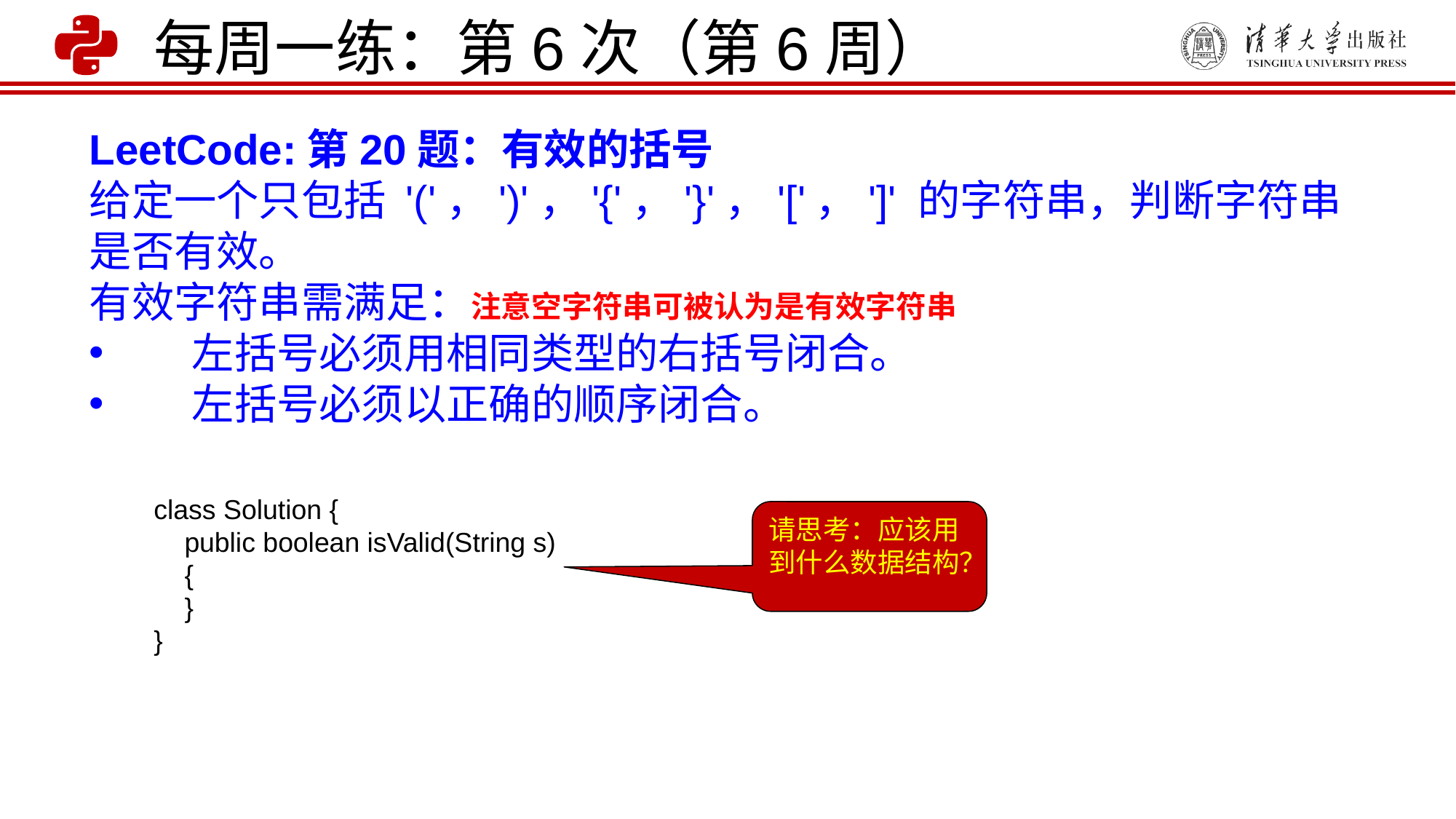

每周一练：第6次（第6周）
LeetCode:第20题：有效的括号
给定一个只包括 '('，')'，'{'，'}'，'['，']' 的字符串，判断字符串是否有效。
有效字符串需满足：注意空字符串可被认为是有效字符串
    左括号必须用相同类型的右括号闭合。
    左括号必须以正确的顺序闭合。
class Solution {
    public boolean isValid(String s)
    {
    }
}
请思考：应该用
到什么数据结构？